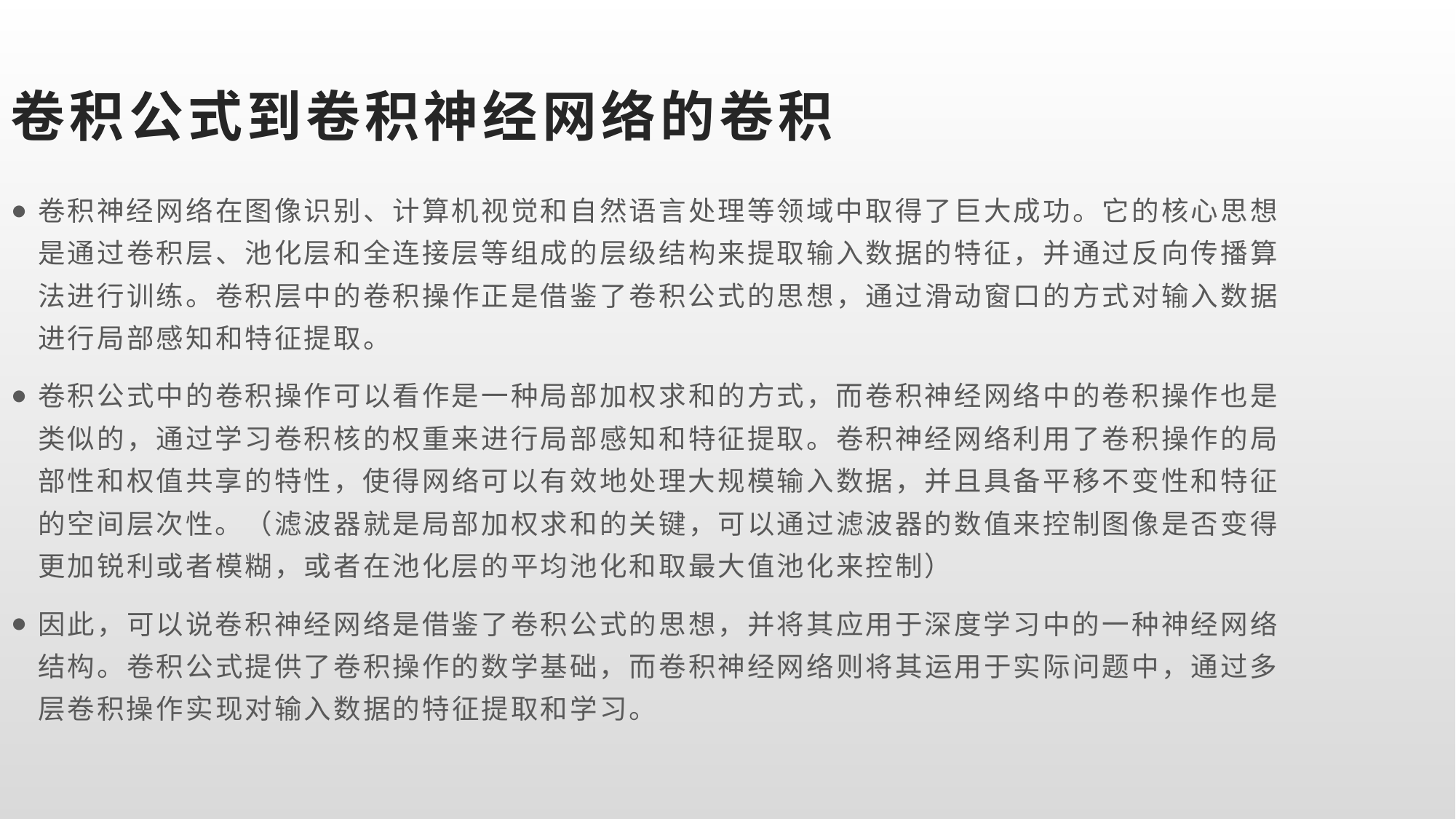

卷积公式到卷积神经网络的卷积
卷积神经网络在图像识别、计算机视觉和自然语言处理等领域中取得了巨大成功。它的核心思想是通过卷积层、池化层和全连接层等组成的层级结构来提取输入数据的特征，并通过反向传播算法进行训练。卷积层中的卷积操作正是借鉴了卷积公式的思想，通过滑动窗口的方式对输入数据进行局部感知和特征提取。
卷积公式中的卷积操作可以看作是一种局部加权求和的方式，而卷积神经网络中的卷积操作也是类似的，通过学习卷积核的权重来进行局部感知和特征提取。卷积神经网络利用了卷积操作的局部性和权值共享的特性，使得网络可以有效地处理大规模输入数据，并且具备平移不变性和特征的空间层次性。（滤波器就是局部加权求和的关键，可以通过滤波器的数值来控制图像是否变得更加锐利或者模糊，或者在池化层的平均池化和取最大值池化来控制）
因此，可以说卷积神经网络是借鉴了卷积公式的思想，并将其应用于深度学习中的一种神经网络结构。卷积公式提供了卷积操作的数学基础，而卷积神经网络则将其运用于实际问题中，通过多层卷积操作实现对输入数据的特征提取和学习。